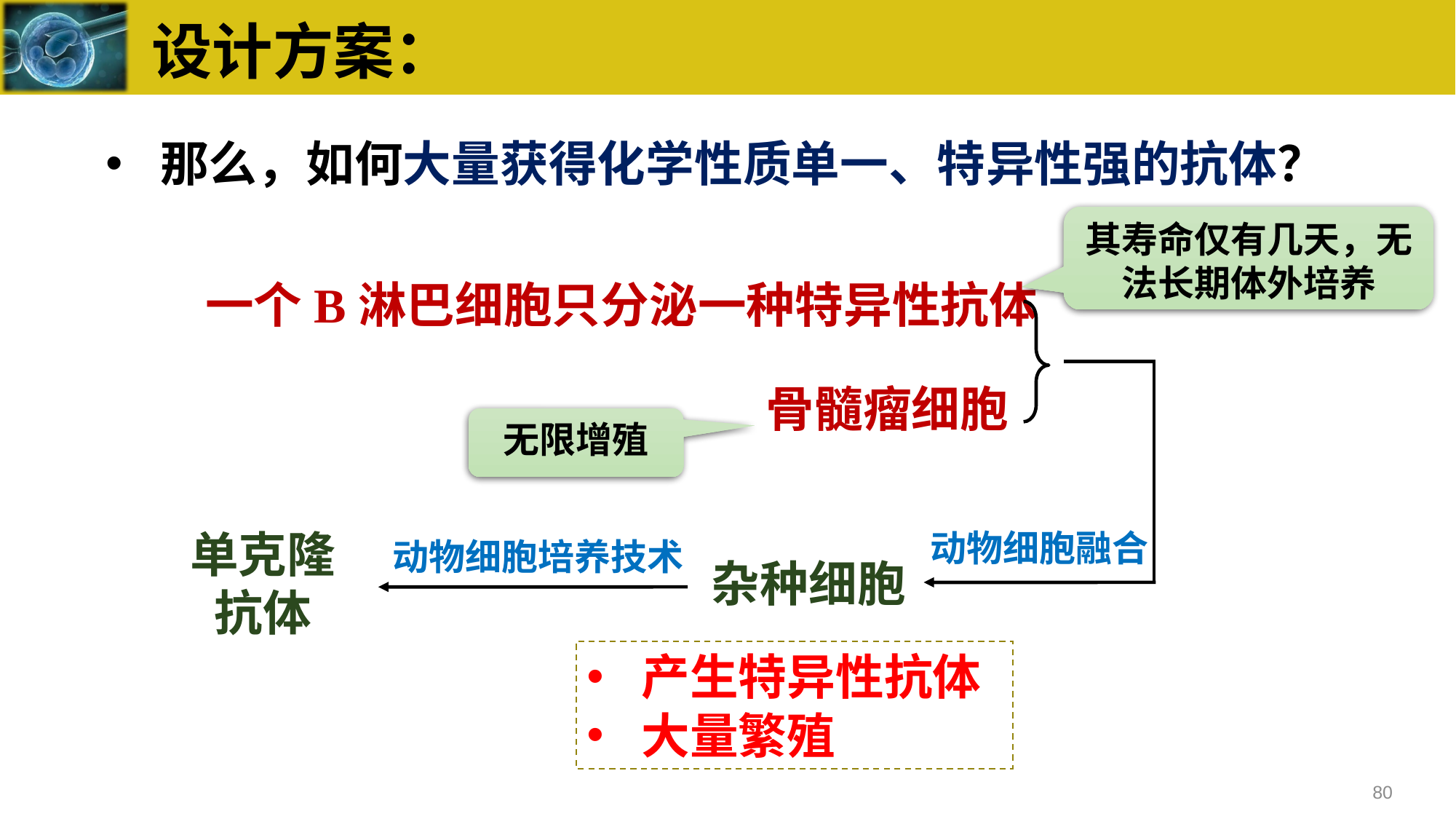

设计方案：
那么，如何大量获得化学性质单一、特异性强的抗体？
其寿命仅有几天，无法长期体外培养
一个B淋巴细胞只分泌一种特异性抗体

骨髓瘤细胞
无限增殖
单克隆抗体
动物细胞融合
动物细胞培养技术
杂种细胞

产生特异性抗体
大量繁殖
80